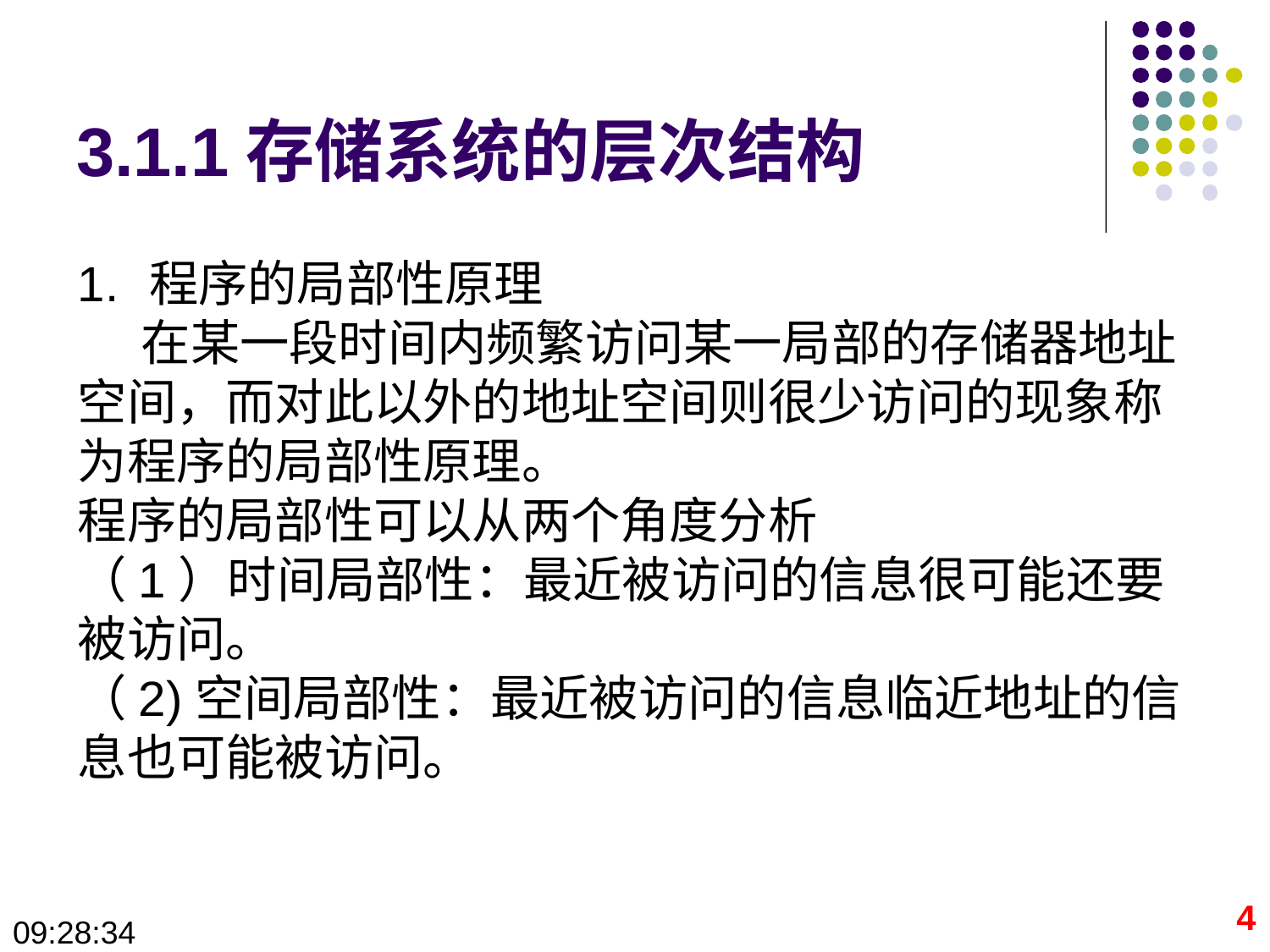

# 3.1.1存储系统的层次结构
程序的局部性原理
在某一段时间内频繁访问某一局部的存储器地址空间，而对此以外的地址空间则很少访问的现象称为程序的局部性原理。
程序的局部性可以从两个角度分析
（1）时间局部性：最近被访问的信息很可能还要被访问。
（2)空间局部性：最近被访问的信息临近地址的信息也可能被访问。

4
09:28:34